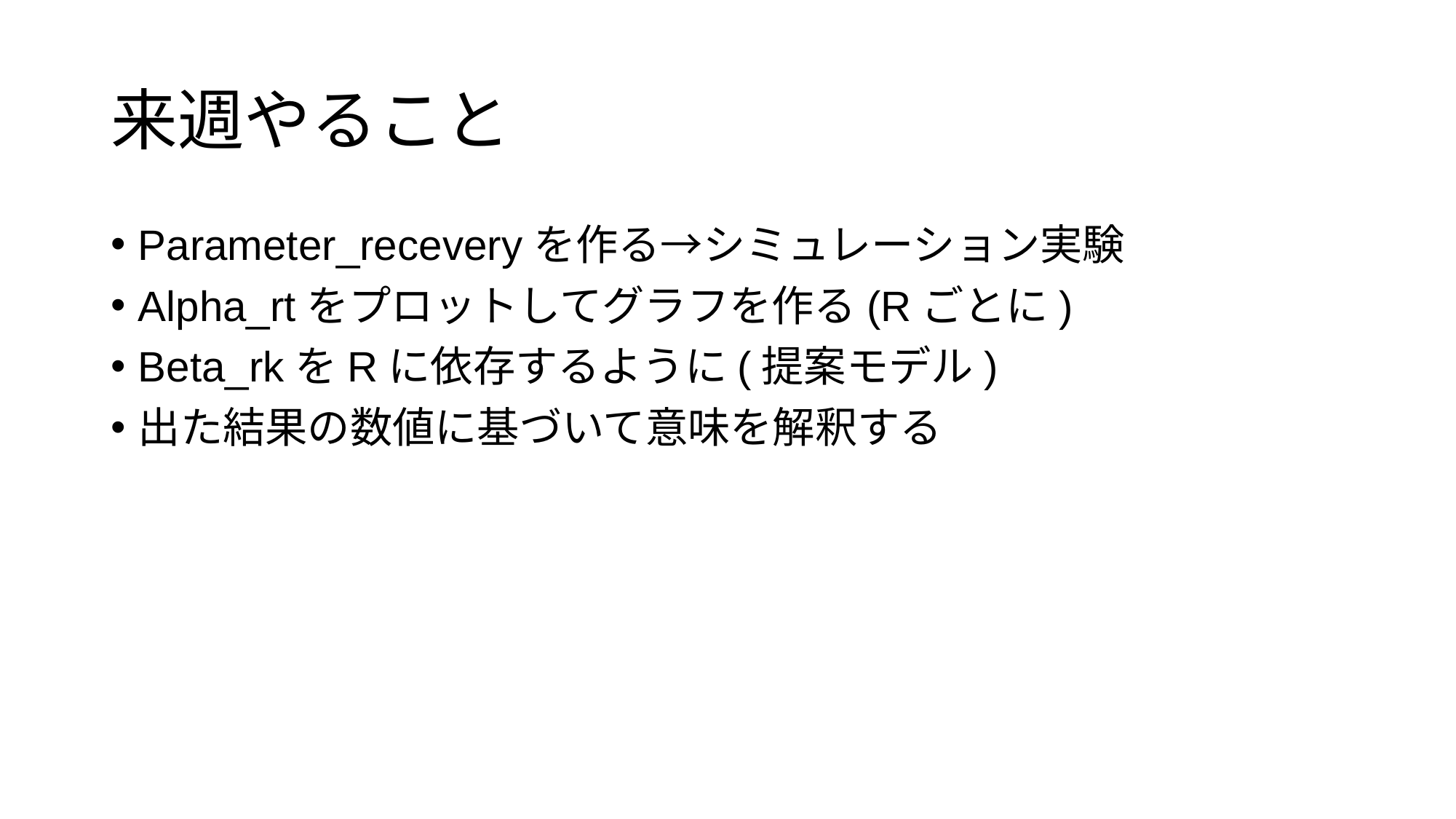

# 来週やること
Parameter_receveryを作る→シミュレーション実験
Alpha_rtをプロットしてグラフを作る(Rごとに)
Beta_rkをRに依存するように(提案モデル)
出た結果の数値に基づいて意味を解釈する